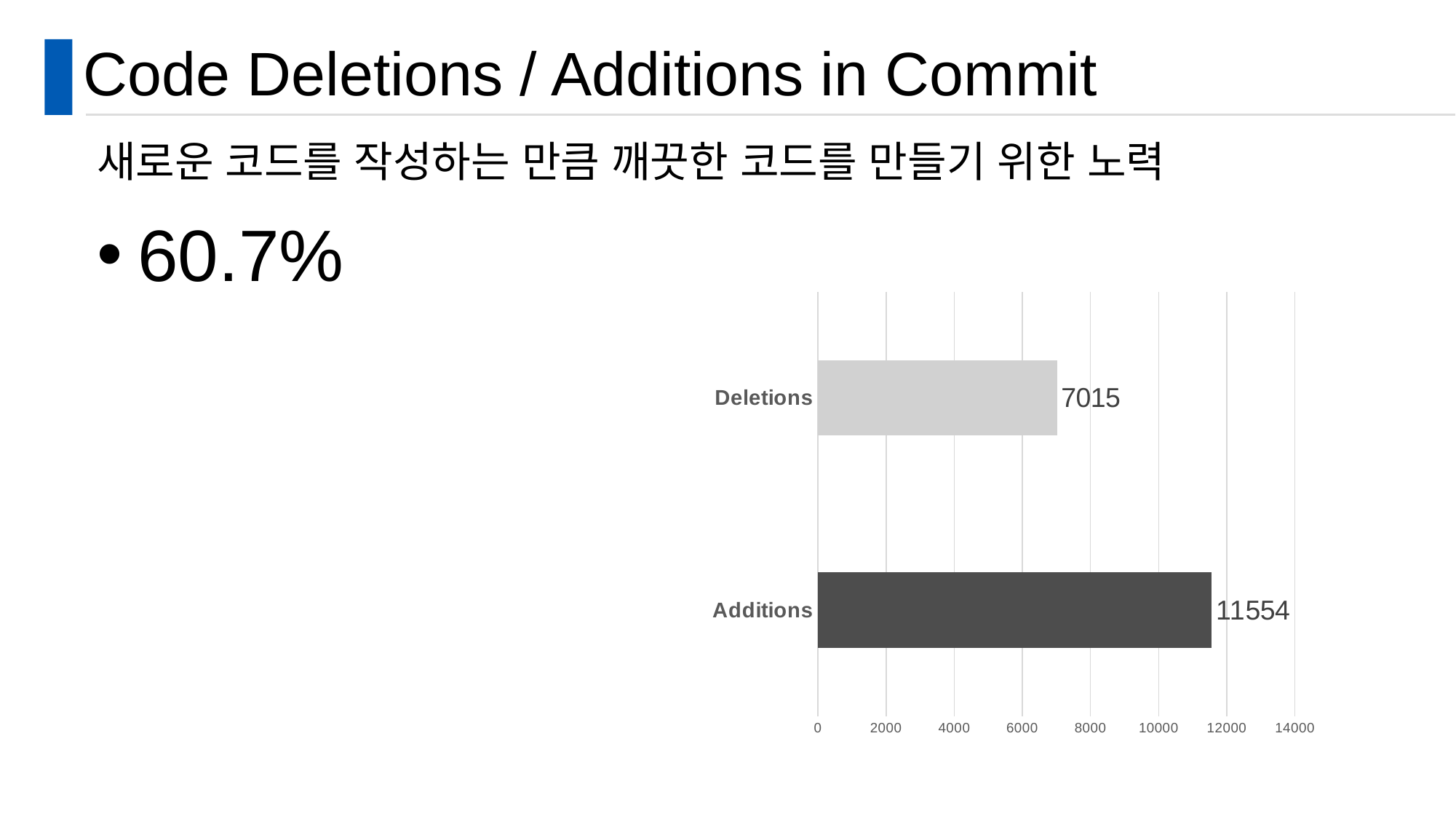

# Code Deletions / Additions in Commit
새로운 코드를 작성하는 만큼 깨끗한 코드를 만들기 위한 노력
60.7%

### Chart

| Category |  |
|---|---|
| Additions | 11554.0 |
| Deletions | 7015.0 |